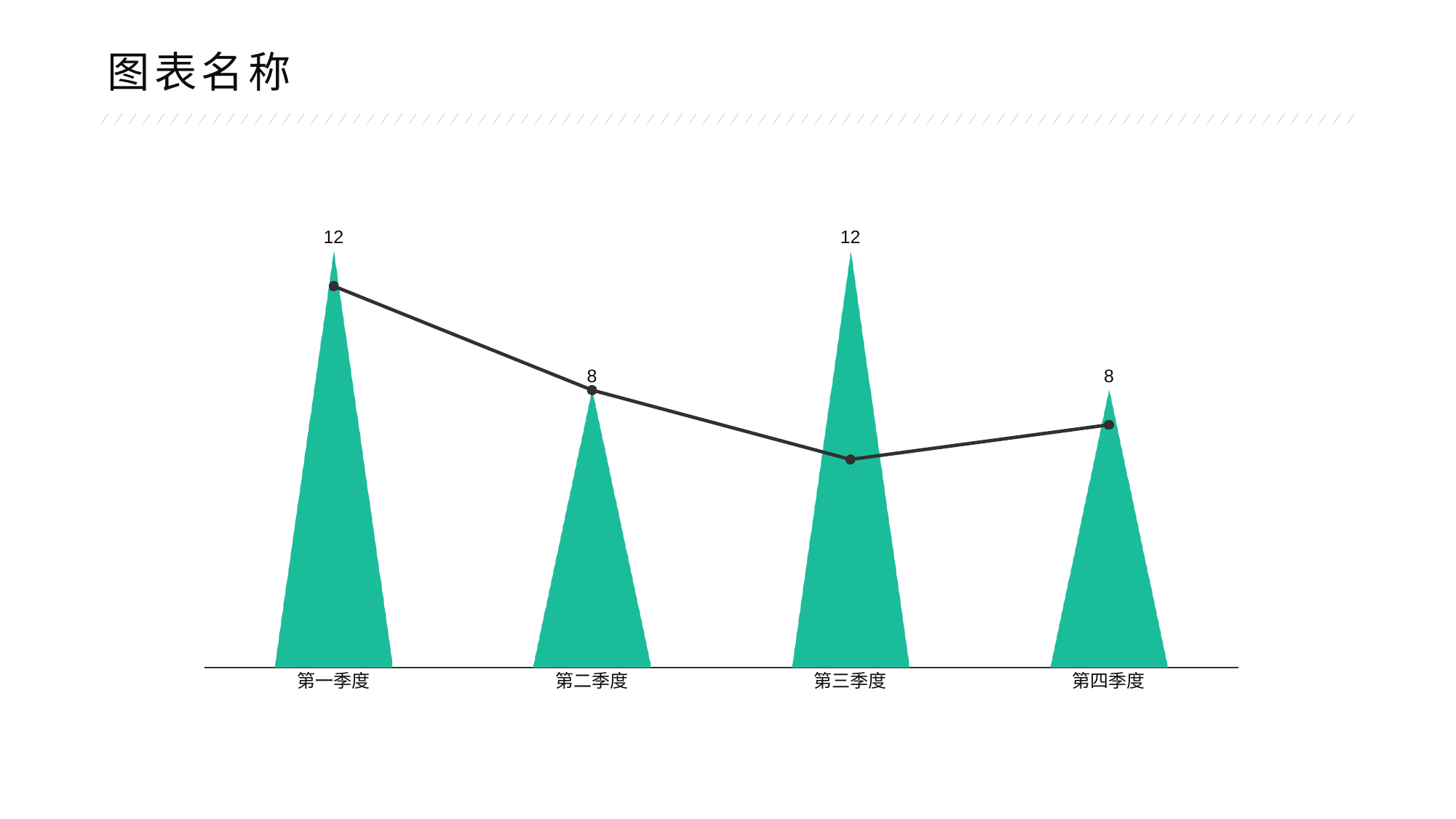

图表名称

### Chart

| Category | 系列 1 | 系列 2 |
|---|---|---|
| 第一季度 | 12.0 | 11.0 |
| 第二季度 | 8.0 | 8.0 |
| 第三季度 | 12.0 | 6.0 |
| 第四季度 | 8.0 | 7.0 |